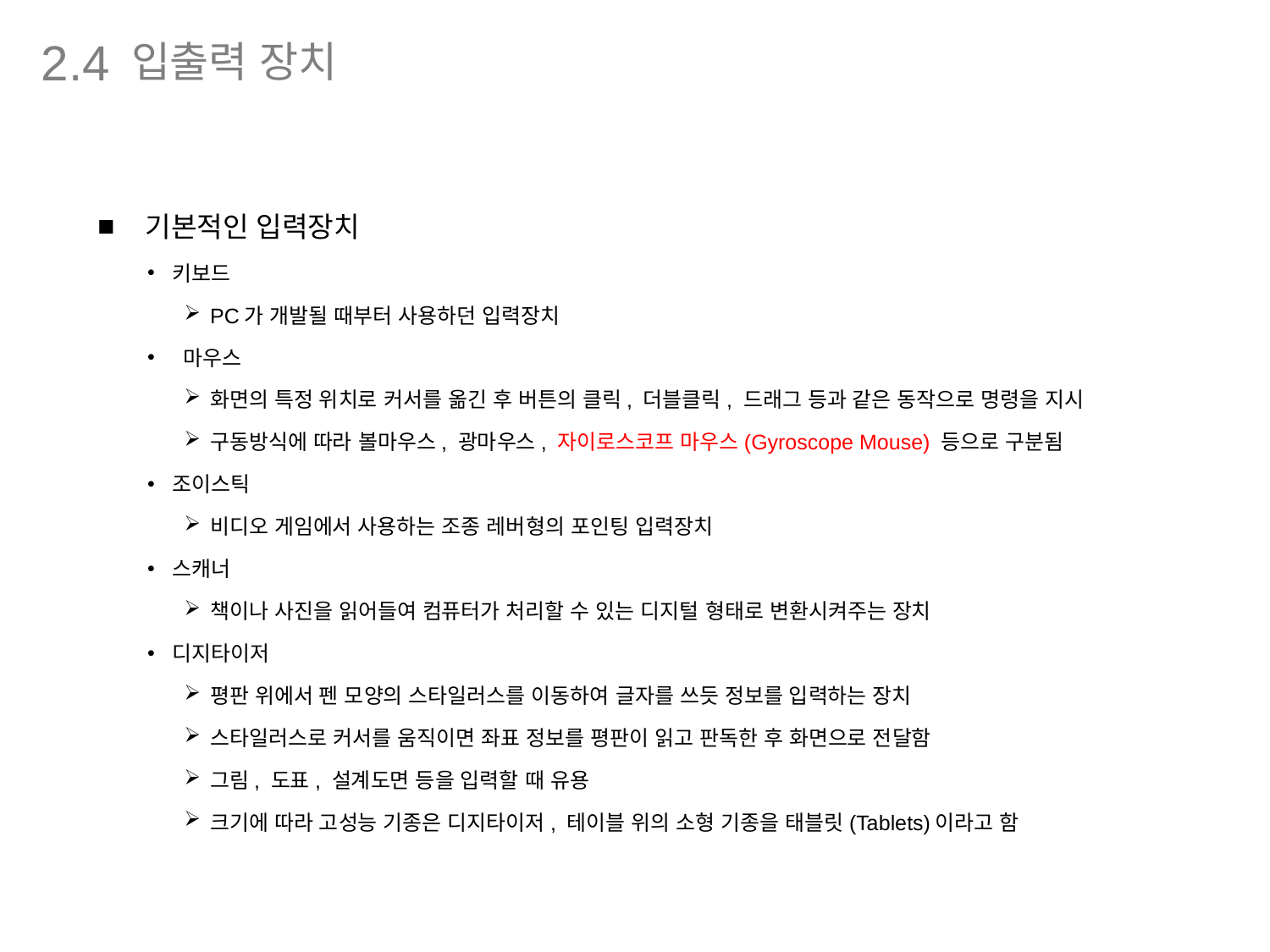

입출력 장치
2.4
기본적인 입력장치
키보드
PC가 개발될 때부터 사용하던 입력장치
 마우스
화면의 특정 위치로 커서를 옮긴 후 버튼의 클릭, 더블클릭, 드래그 등과 같은 동작으로 명령을 지시
구동방식에 따라 볼마우스, 광마우스, 자이로스코프 마우스(Gyroscope Mouse) 등으로 구분됨
조이스틱
비디오 게임에서 사용하는 조종 레버형의 포인팅 입력장치
스캐너
책이나 사진을 읽어들여 컴퓨터가 처리할 수 있는 디지털 형태로 변환시켜주는 장치
디지타이저
평판 위에서 펜 모양의 스타일러스를 이동하여 글자를 쓰듯 정보를 입력하는 장치
스타일러스로 커서를 움직이면 좌표 정보를 평판이 읽고 판독한 후 화면으로 전달함
그림, 도표, 설계도면 등을 입력할 때 유용
크기에 따라 고성능 기종은 디지타이저, 테이블 위의 소형 기종을 태블릿(Tablets)이라고 함